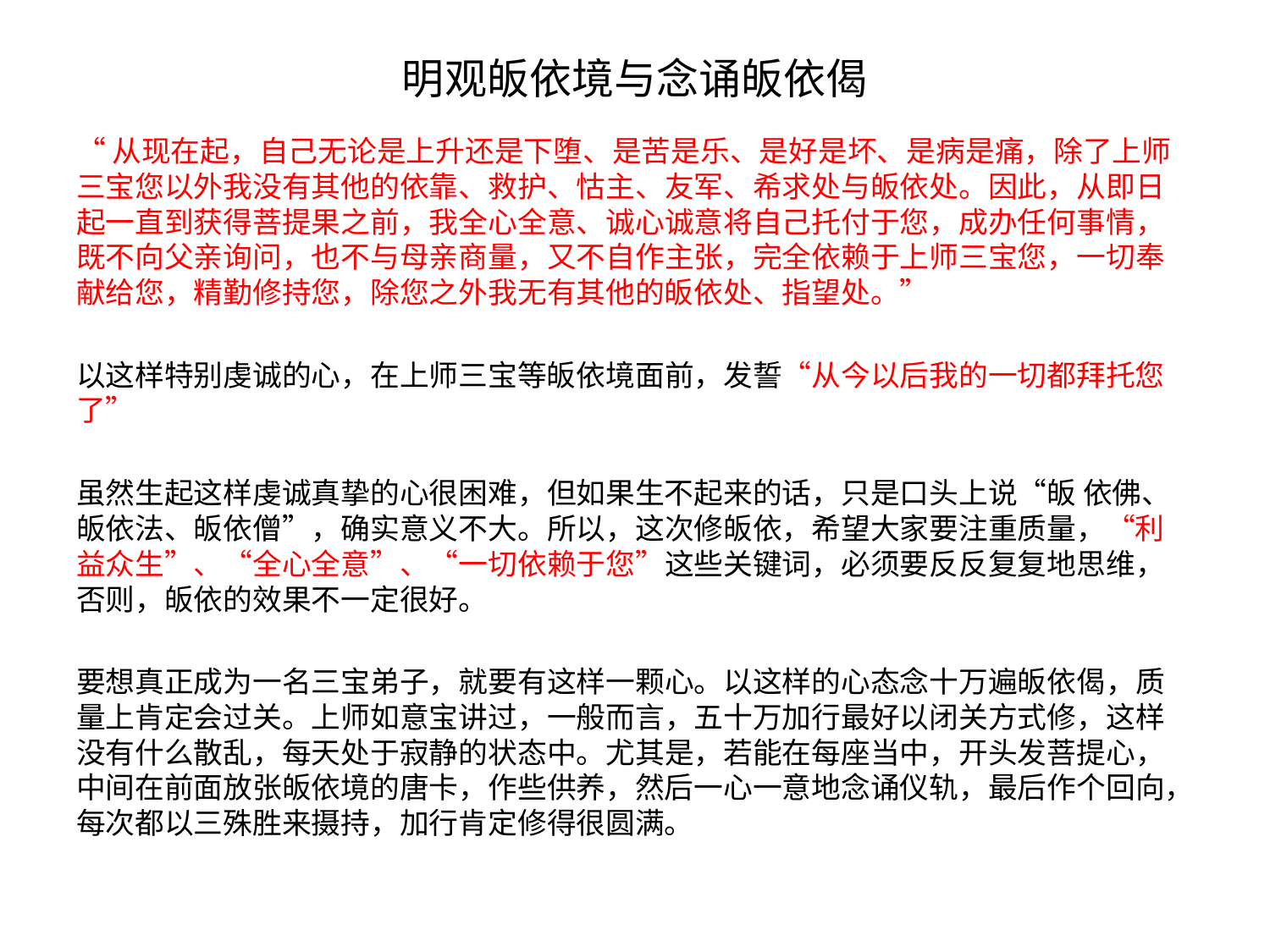

# 明观皈依境与念诵皈依偈
“从现在起，自己无论是上升还是下堕、是苦是乐、是好是坏、是病是痛，除了上师三宝您以外我没有其他的依靠、救护、怙主、友军、希求处与皈依处。因此，从即日起一直到获得菩提果之前，我全心全意、诚心诚意将自己托付于您，成办任何事情，既不向父亲询问，也不与母亲商量，又不自作主张，完全依赖于上师三宝您，一切奉献给您，精勤修持您，除您之外我无有其他的皈依处、指望处。”

以这样特别虔诚的心，在上师三宝等皈依境面前，发誓“从今以后我的一切都拜托您了”

虽然生起这样虔诚真挚的心很困难，但如果生不起来的话，只是口头上说“皈 依佛、皈依法、皈依僧”，确实意义不大。所以，这次修皈依，希望大家要注重质量，“利益众生”、“全心全意”、“一切依赖于您”这些关键词，必须要反反复复地思维，否则，皈依的效果不一定很好。

要想真正成为一名三宝弟子，就要有这样一颗心。以这样的心态念十万遍皈依偈，质量上肯定会过关。上师如意宝讲过，一般而言，五十万加行最好以闭关方式修，这样没有什么散乱，每天处于寂静的状态中。尤其是，若能在每座当中，开头发菩提心，中间在前面放张皈依境的唐卡，作些供养，然后一心一意地念诵仪轨，最后作个回向，每次都以三殊胜来摄持，加行肯定修得很圆满。